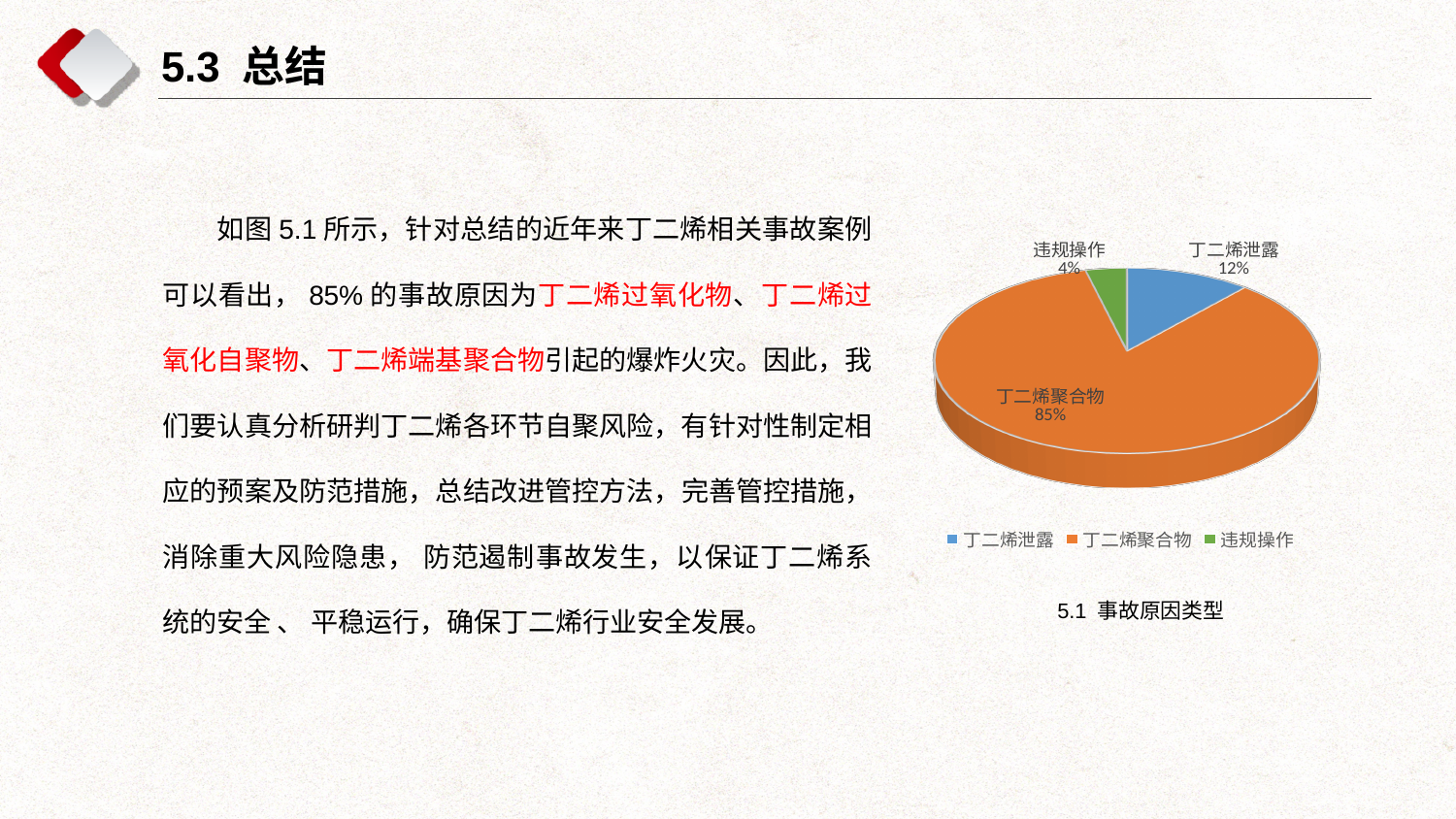

5.3 总结
如图5.1所示，针对总结的近年来丁二烯相关事故案例可以看出，85%的事故原因为丁二烯过氧化物、丁二烯过氧化自聚物、丁二烯端基聚合物引起的爆炸火灾。因此，我们要认真分析研判丁二烯各环节自聚风险，有针对性制定相应的预案及防范措施，总结改进管控方法，完善管控措施，消除重大风险隐患， 防范遏制事故发生，以保证丁二烯系统的安全 、 平稳运行，确保丁二烯行业安全发展。

[unsupported chart]

5.1 事故原因类型